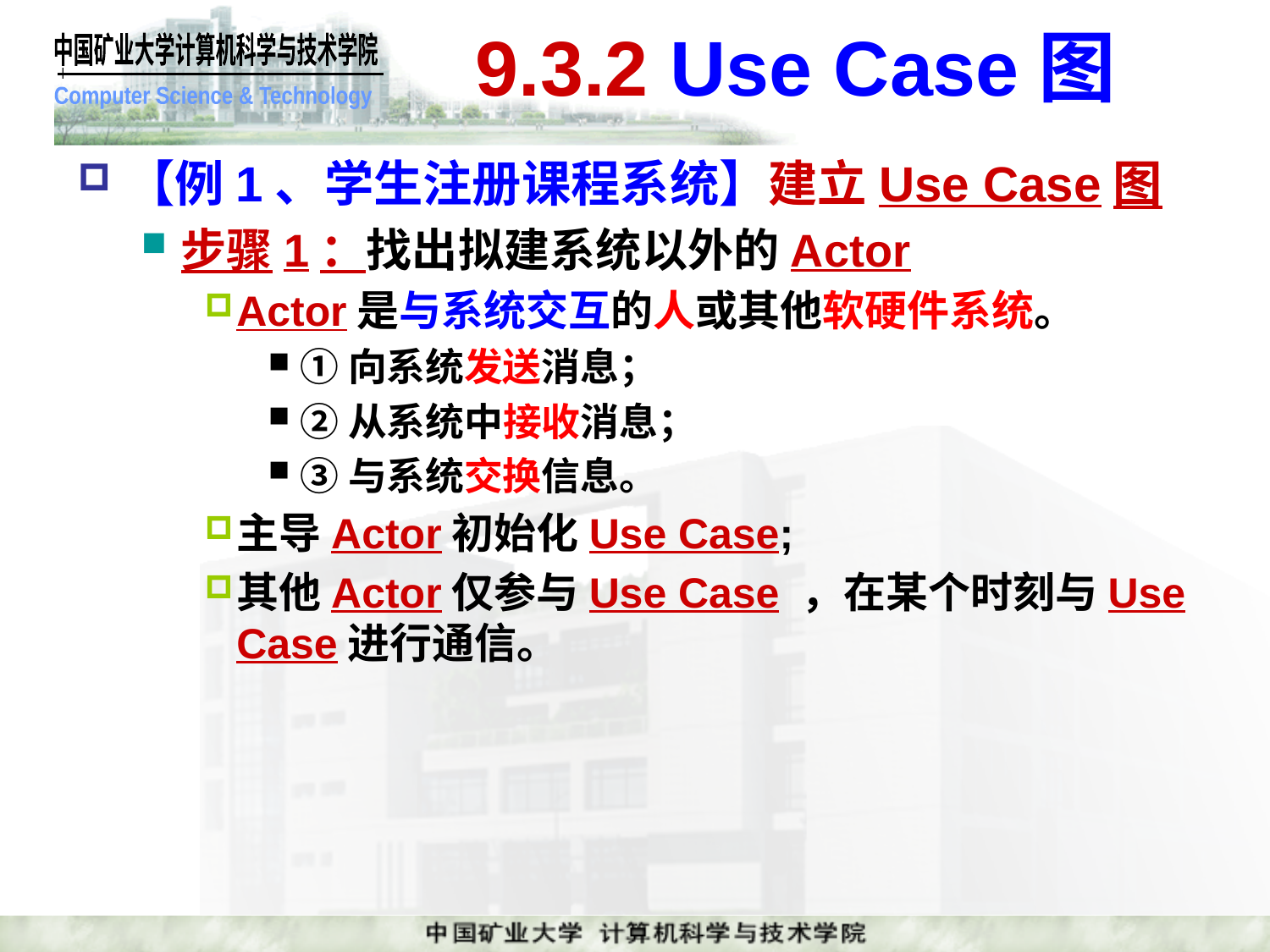

# 9.3.2 Use Case图
【例1、学生注册课程系统】建立Use Case图
步骤1：找出拟建系统以外的Actor
Actor是与系统交互的人或其他软硬件系统。
①向系统发送消息；
②从系统中接收消息；
③与系统交换信息。
主导Actor初始化Use Case;
其他Actor仅参与Use Case ，在某个时刻与Use Case进行通信。
71